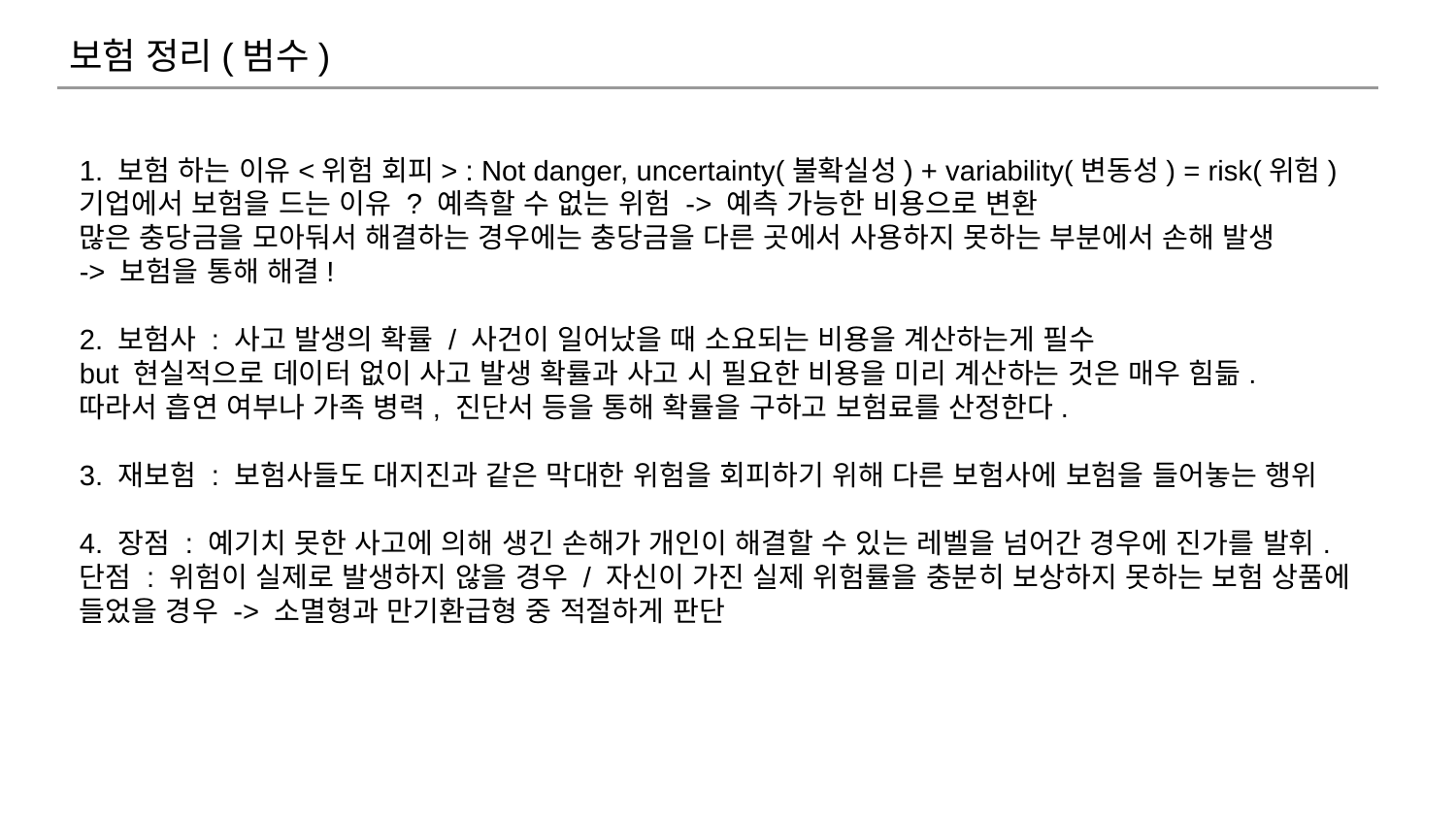

보험 정리(범수)
1. 보험 하는 이유<위험 회피> : Not danger, uncertainty(불확실성) + variability(변동성) = risk(위험)
기업에서 보험을 드는 이유 ? 예측할 수 없는 위험 -> 예측 가능한 비용으로 변환
많은 충당금을 모아둬서 해결하는 경우에는 충당금을 다른 곳에서 사용하지 못하는 부분에서 손해 발생
-> 보험을 통해 해결!

2. 보험사 : 사고 발생의 확률 / 사건이 일어났을 때 소요되는 비용을 계산하는게 필수
but 현실적으로 데이터 없이 사고 발생 확률과 사고 시 필요한 비용을 미리 계산하는 것은 매우 힘듦.
따라서 흡연 여부나 가족 병력, 진단서 등을 통해 확률을 구하고 보험료를 산정한다.

3. 재보험 : 보험사들도 대지진과 같은 막대한 위험을 회피하기 위해 다른 보험사에 보험을 들어놓는 행위

4. 장점 : 예기치 못한 사고에 의해 생긴 손해가 개인이 해결할 수 있는 레벨을 넘어간 경우에 진가를 발휘.
단점 : 위험이 실제로 발생하지 않을 경우 / 자신이 가진 실제 위험률을 충분히 보상하지 못하는 보험 상품에 들었을 경우 -> 소멸형과 만기환급형 중 적절하게 판단